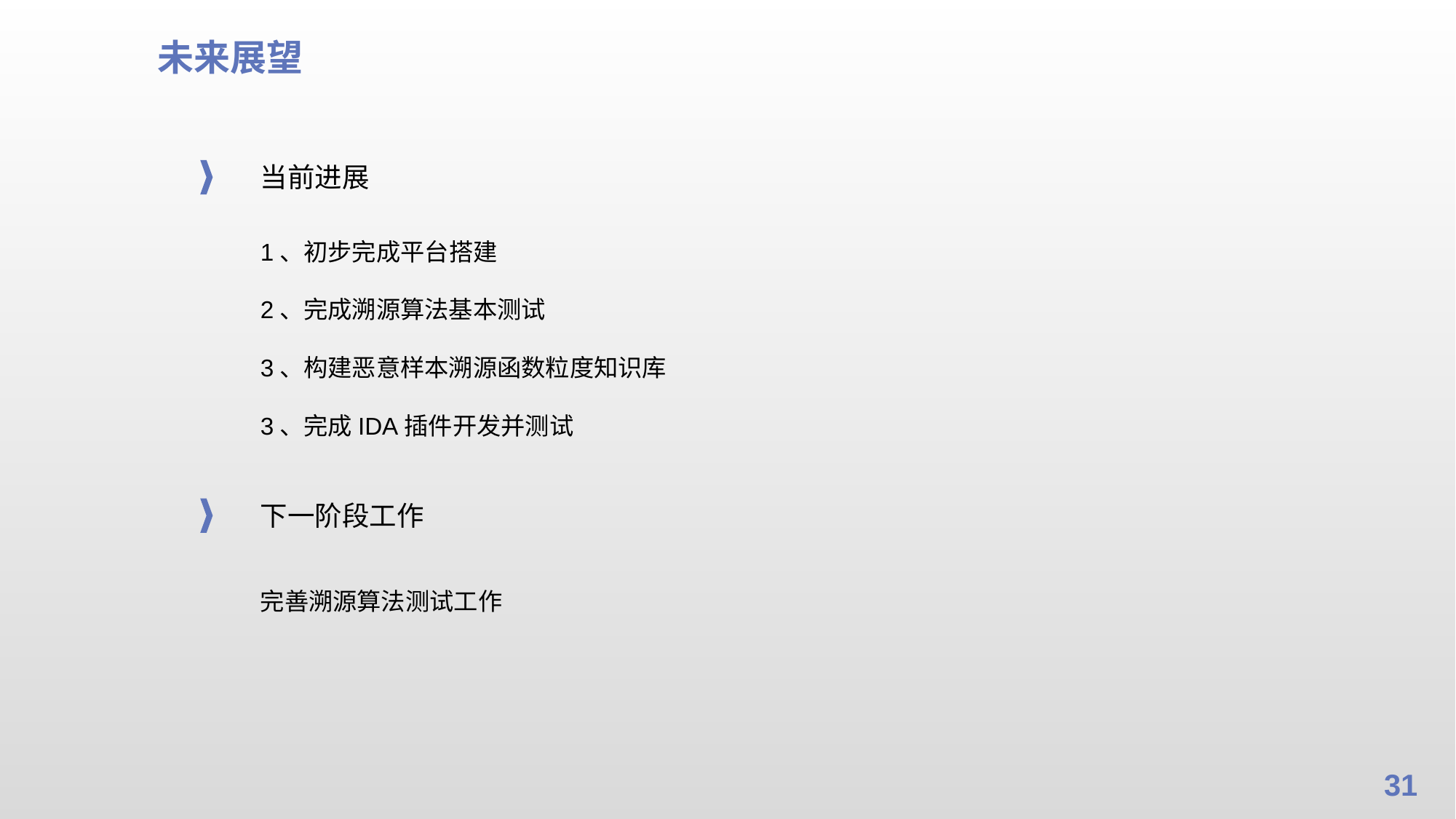

未来展望
当前进展

1、初步完成平台搭建

2、完成溯源算法基本测试

3、构建恶意样本溯源函数粒度知识库

3、完成IDA插件开发并测试
下一阶段工作

完善溯源算法测试工作
31